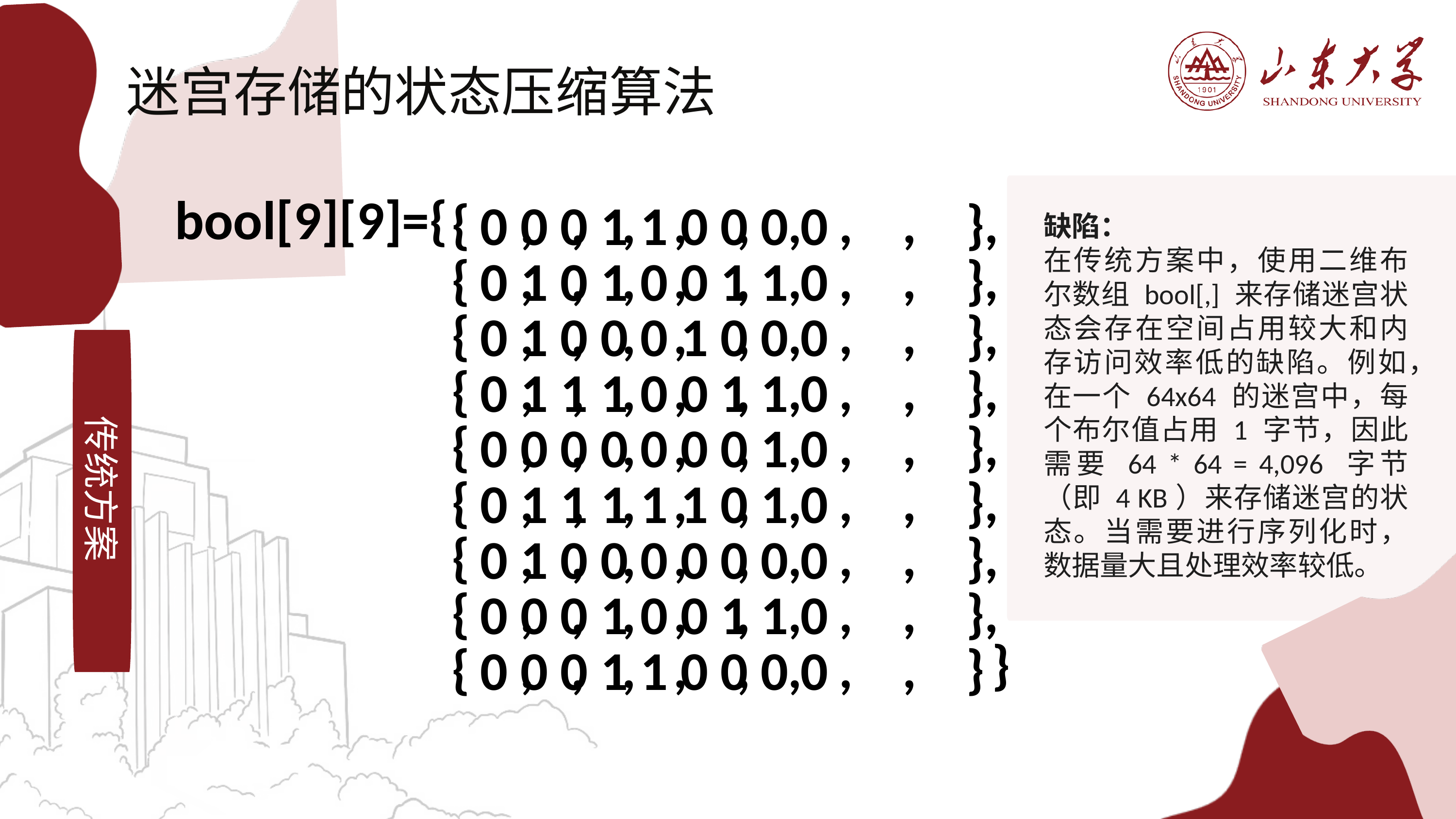

迷宫存储的状态压缩算法

bool[9][9]={

                                                                  }
缺陷：
在传统方案中，使用二维布尔数组 bool[,] 来存储迷宫状态会存在空间占用较大和内存访问效率低的缺陷。例如，在一个 64x64 的迷宫中，每个布尔值占用 1 字节，因此需要 64 * 64 = 4,096 字节（即 4 KB）来存储迷宫的状态。当需要进行序列化时，数据量大且处理效率较低。
{    ,   ,   ,   ,    ,   ,   ,    ,    },
{    ,   ,   ,   ,    ,   ,   ,    ,    },
{    ,   ,   ,   ,    ,   ,   ,    ,    },
{    ,   ,   ,   ,    ,   ,   ,    ,    },
{    ,   ,   ,   ,    ,   ,   ,    ,    },
{    ,   ,   ,   ,    ,   ,   ,    ,    },
{    ,   ,   ,   ,    ,   ,   ,    ,    },
{    ,   ,   ,   ,    ,   ,   ,    ,    },
{    ,   ,   ,   ,    ,   ,   ,    ,    }
0 0 0 1 1 0 0 0 0
0 1 0 1 0 0 1 1 0
0 1 0 0 0 1 0 0 0
0 1 1 1 0 0 1 1 0
0 0 0 0 0 0 0 1 0
0 1 1 1 1 1 0 1 0
0 1 0 0 0 0 0 0 0
0 0 0 1 0 0 1 1 0
0 0 0 1 1 0 0 0 0

传统方案